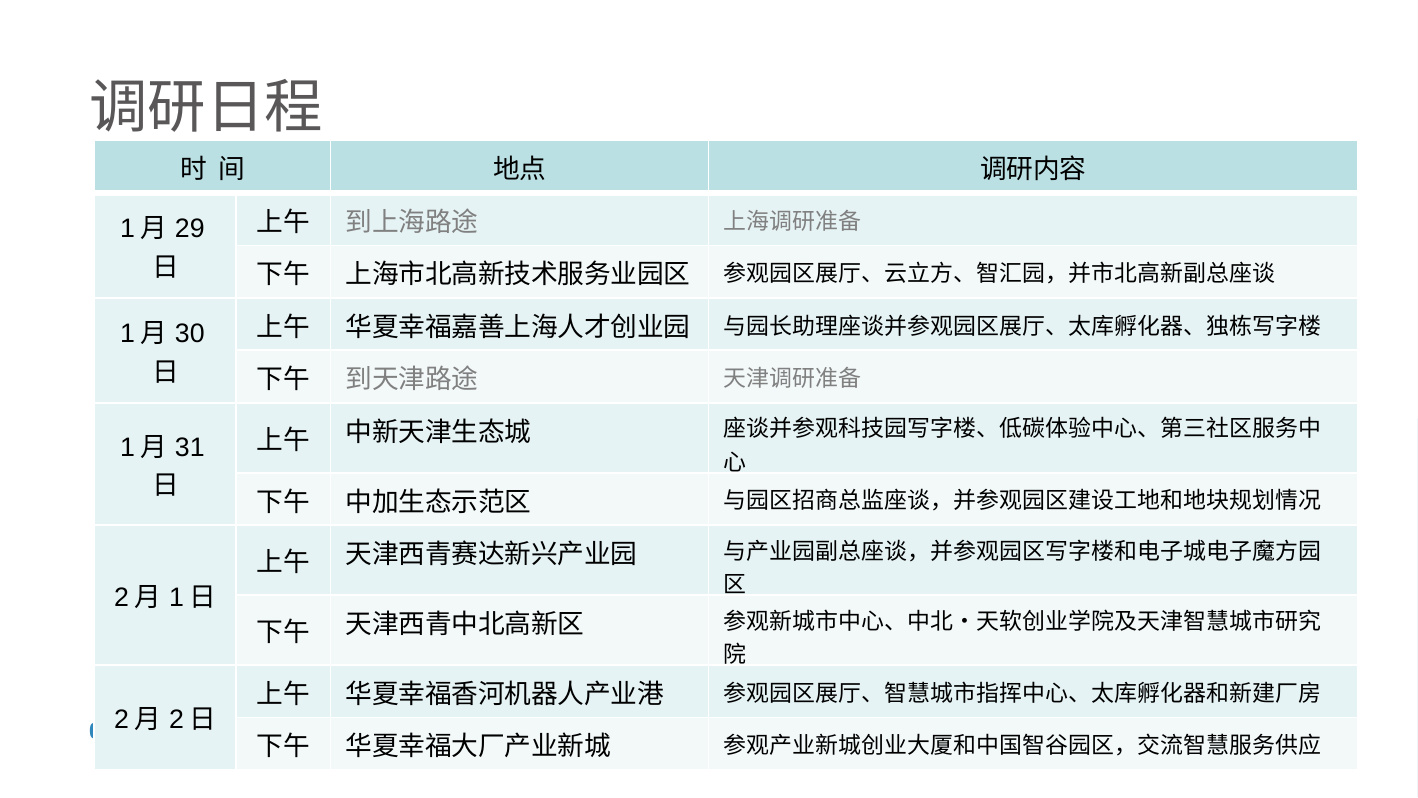

调研日程
| 时 间 |  | 地点 | 调研内容 |
| --- | --- | --- | --- |
| 1月29日 | 上午 | 到上海路途 | 上海调研准备 |
|  | 下午 | 上海市北高新技术服务业园区 | 参观园区展厅、云立方、智汇园，并市北高新副总座谈 |
| 1月30日 | 上午 | 华夏幸福嘉善上海人才创业园 | 与园长助理座谈并参观园区展厅、太库孵化器、独栋写字楼 |
|  | 下午 | 到天津路途 | 天津调研准备 |
| 1月31日 | 上午 | 中新天津生态城 | 座谈并参观科技园写字楼、低碳体验中心、第三社区服务中心 |
|  | 下午 | 中加生态示范区 | 与园区招商总监座谈，并参观园区建设工地和地块规划情况 |
| 2月1日 | 上午 | 天津西青赛达新兴产业园 | 与产业园副总座谈，并参观园区写字楼和电子城电子魔方园区 |
|  | 下午 | 天津西青中北高新区 | 参观新城市中心、中北•天软创业学院及天津智慧城市研究院 |
| 2月2日 | 上午 | 华夏幸福香河机器人产业港 | 参观园区展厅、智慧城市指挥中心、太库孵化器和新建厂房 |
|  | 下午 | 华夏幸福大厂产业新城 | 参观产业新城创业大厦和中国智谷园区，交流智慧服务供应 |